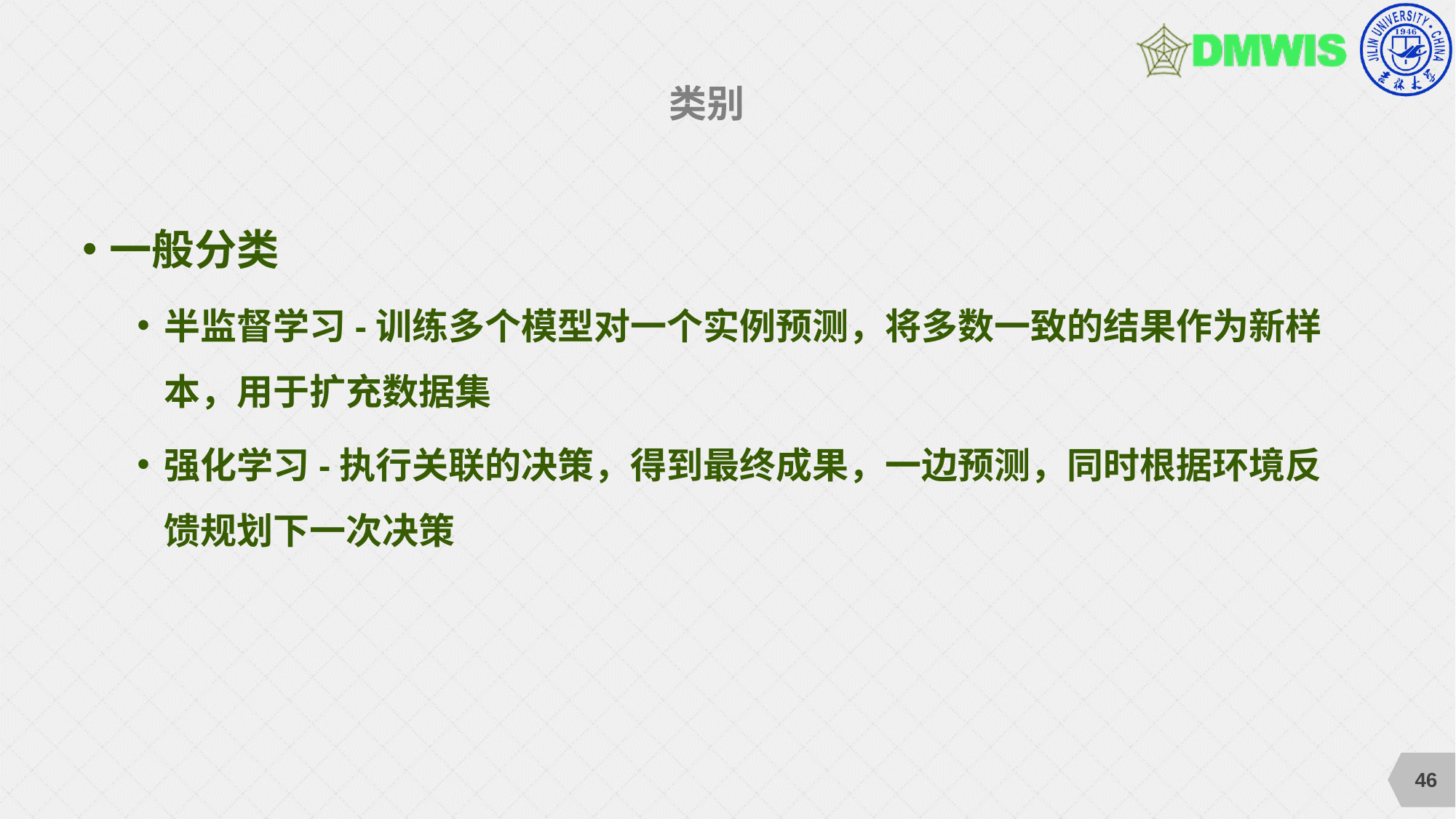

#
类别
一般分类
半监督学习-训练多个模型对一个实例预测，将多数一致的结果作为新样本，用于扩充数据集
强化学习-执行关联的决策，得到最终成果，一边预测，同时根据环境反馈规划下一次决策
46